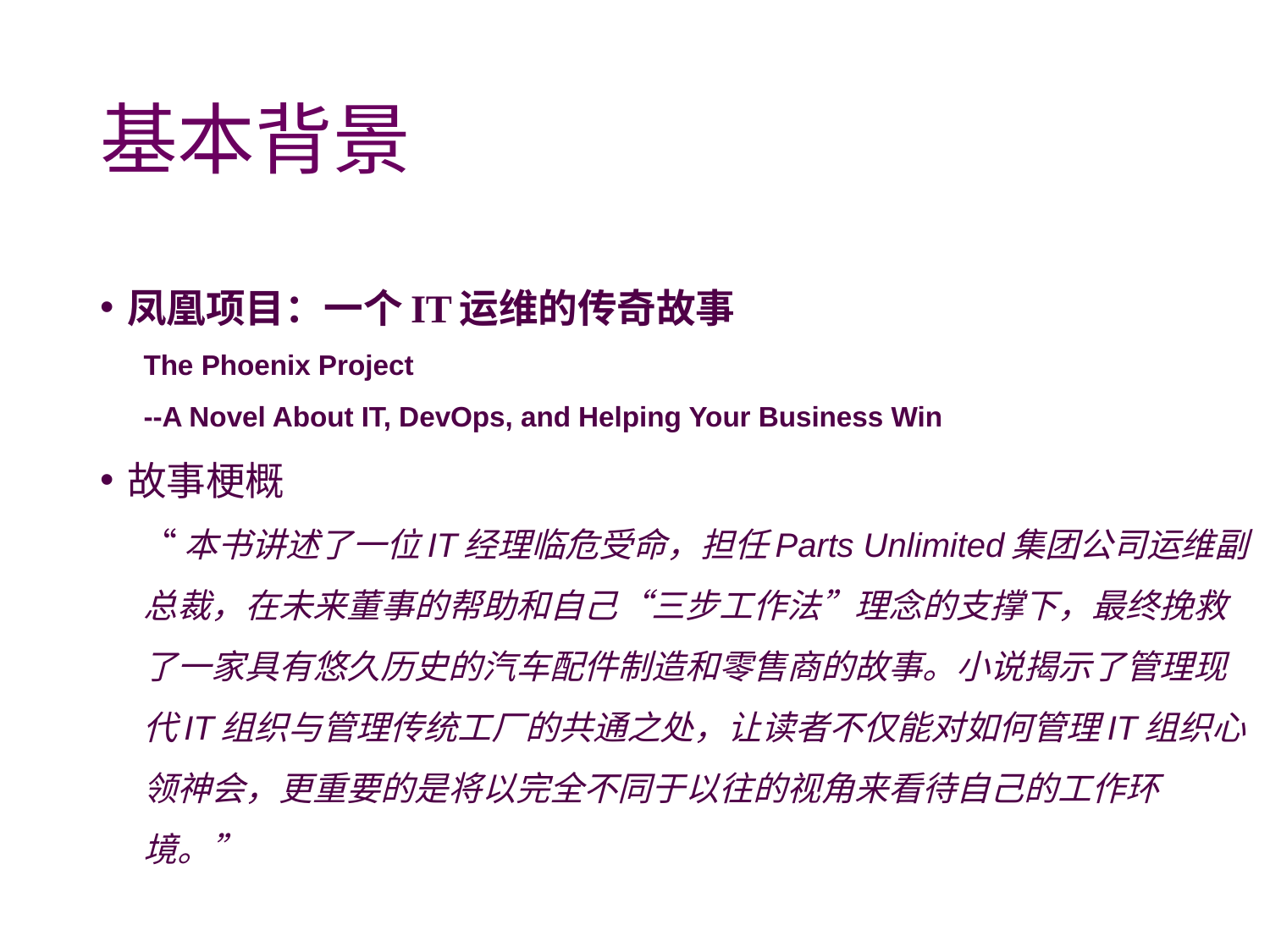

# 基本背景
凤凰项目：一个IT运维的传奇故事
The Phoenix Project
--A Novel About IT, DevOps, and Helping Your Business Win
故事梗概
“本书讲述了一位IT经理临危受命，担任Parts Unlimited集团公司运维副总裁，在未来董事的帮助和自己“三步工作法”理念的支撑下，最终挽救了一家具有悠久历史的汽车配件制造和零售商的故事。小说揭示了管理现代IT组织与管理传统工厂的共通之处，让读者不仅能对如何管理IT组织心领神会，更重要的是将以完全不同于以往的视角来看待自己的工作环境。”